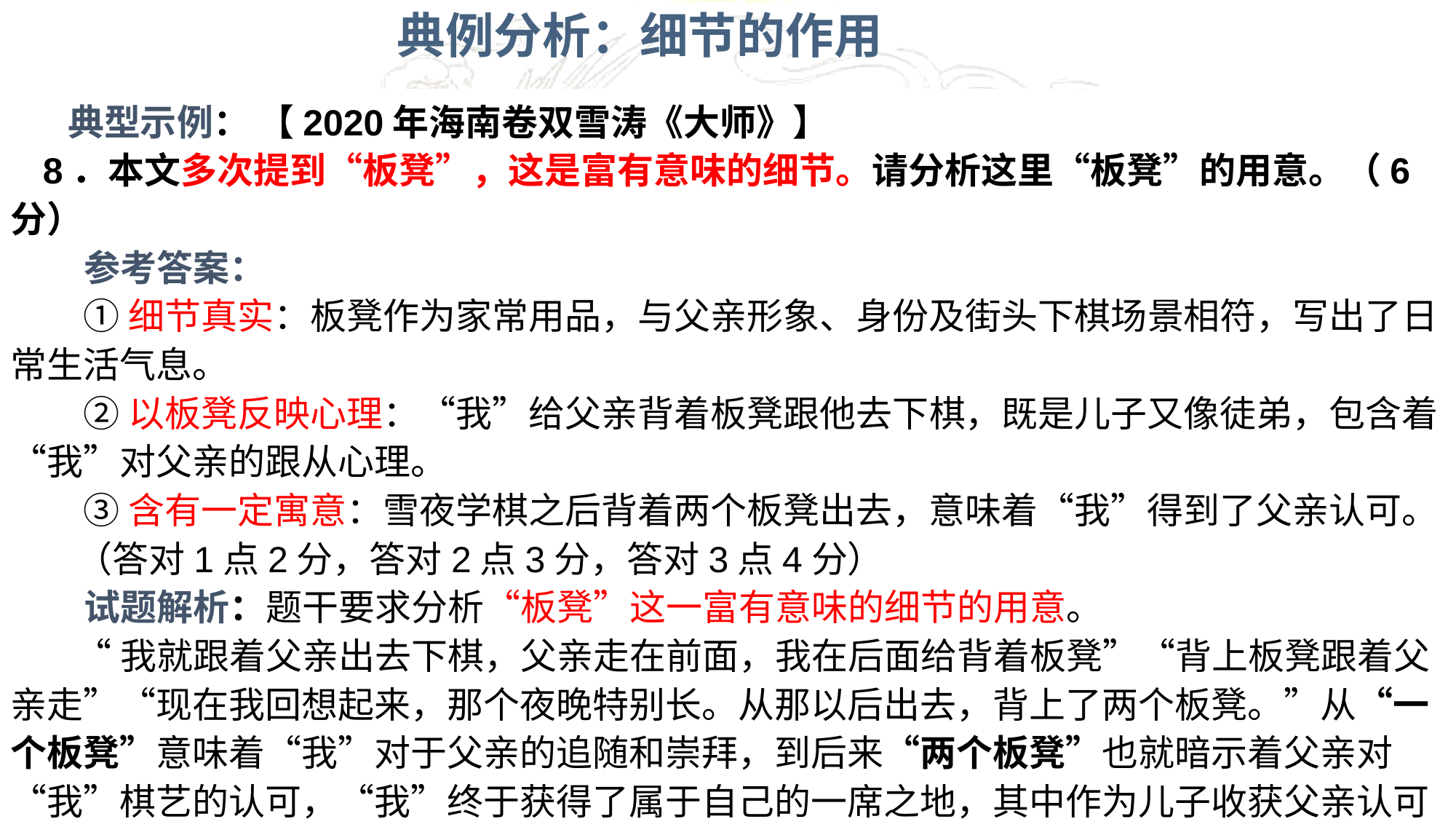

典例分析：细节的作用
  典型示例： 【2020年海南卷双雪涛《大师》】
8．本文多次提到“板凳”，这是富有意味的细节。请分析这里“板凳”的用意。（6 分）
    参考答案：
     ①细节真实：板凳作为家常用品，与父亲形象、身份及街头下棋场景相符，写出了日常生活气息。
     ②以板凳反映心理：“我”给父亲背着板凳跟他去下棋，既是儿子又像徒弟，包含着“我”对父亲的跟从心理。
     ③含有一定寓意：雪夜学棋之后背着两个板凳出去，意味着“我”得到了父亲认可。
   （答对1点2分，答对2点3分，答对3点4分）
    试题解析：题干要求分析“板凳”这一富有意味的细节的用意。
    “我就跟着父亲出去下棋，父亲走在前面，我在后面给背着板凳”“背上板凳跟着父亲走”“现在我回想起来，那个夜晚特别长。从那以后出去，背上了两个板凳。”从“一个板凳”意味着“我”对于父亲的追随和崇拜，到后来“两个板凳”也就暗示着父亲对“我”棋艺的认可，“我”终于获得了属于自己的一席之地，其中作为儿子收获父亲认可的自得，以及父亲对于儿子进步的欣慰，从这个小细节中生动地传递了出来。